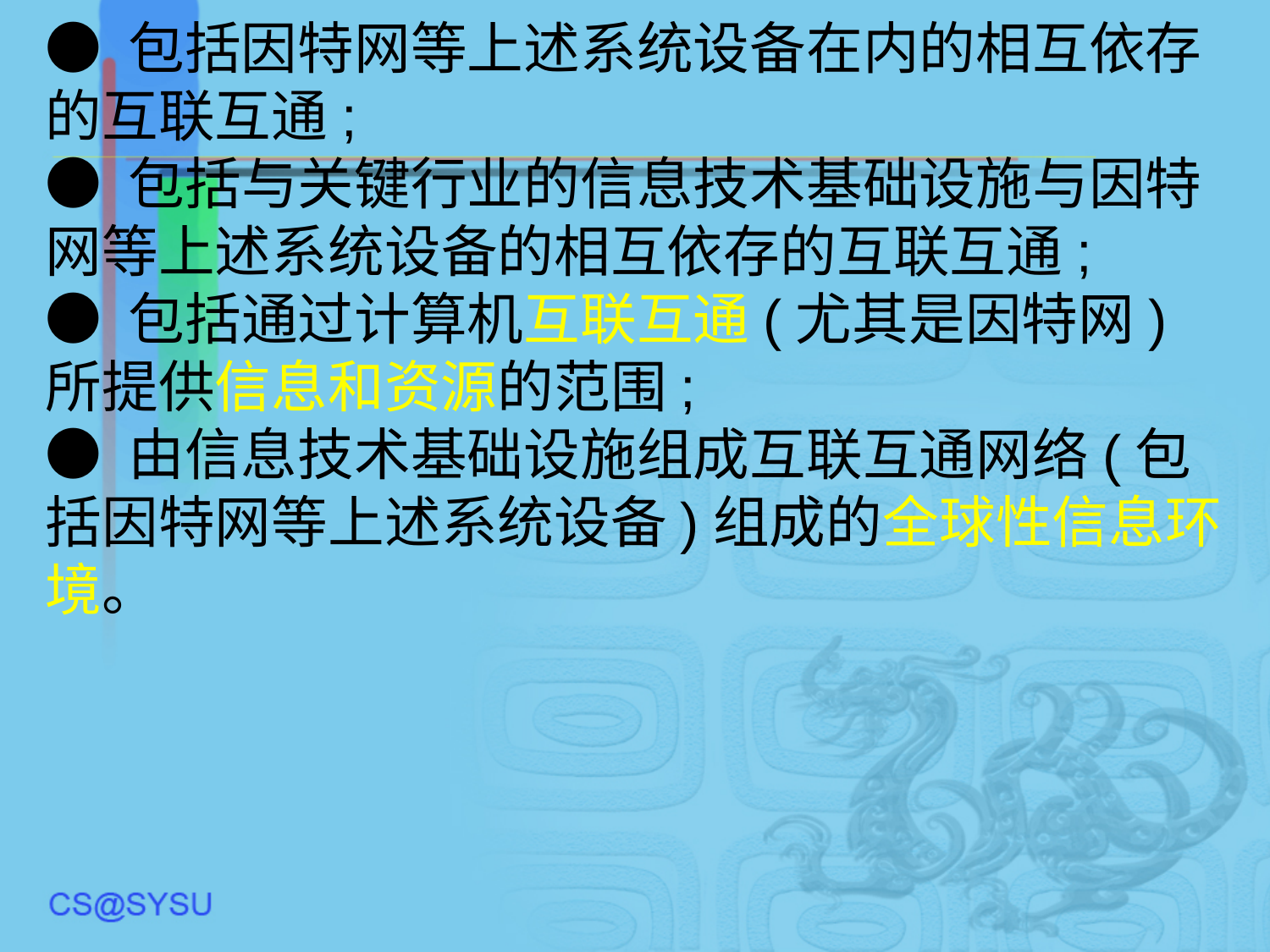

● 包括因特网等上述系统设备在内的相互依存的互联互通;● 包括与关键行业的信息技术基础设施与因特网等上述系统设备的相互依存的互联互通;● 包括通过计算机互联互通(尤其是因特网)所提供信息和资源的范围;● 由信息技术基础设施组成互联互通网络(包括因特网等上述系统设备)组成的全球性信息环境。
29